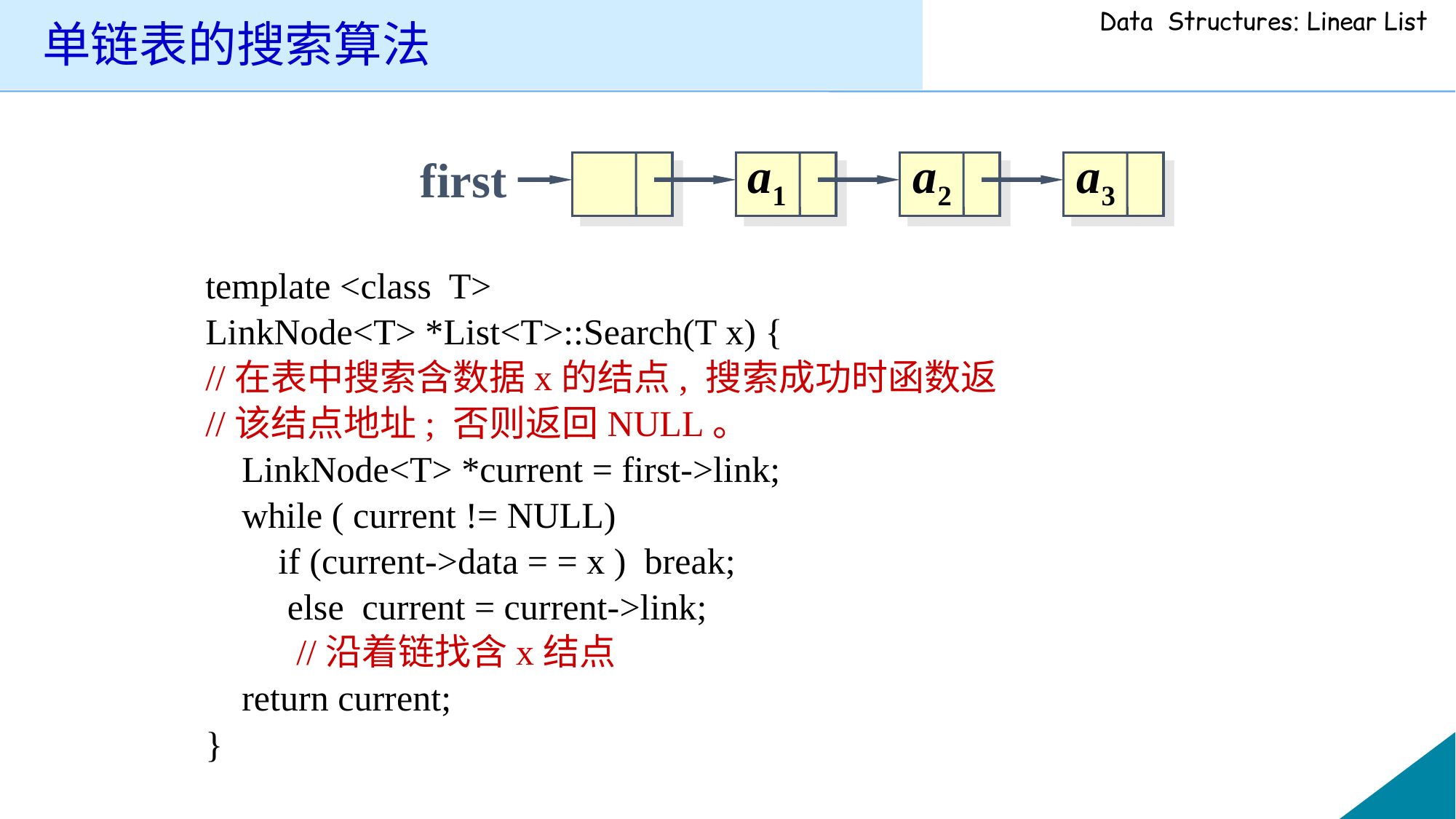

# 单链表的搜索算法
a1
a2
a3
first

template <class  T>
LinkNode<T> *List<T>::Search(T x) {
//在表中搜索含数据x的结点, 搜索成功时函数返
//该结点地址; 否则返回NULL。
	 LinkNode<T> *current = first->link;
 	 while ( current != NULL)
	     if (current->data = = x )  break;
         else  current = current->link;
          //沿着链找含x结点
 	 return current;
}